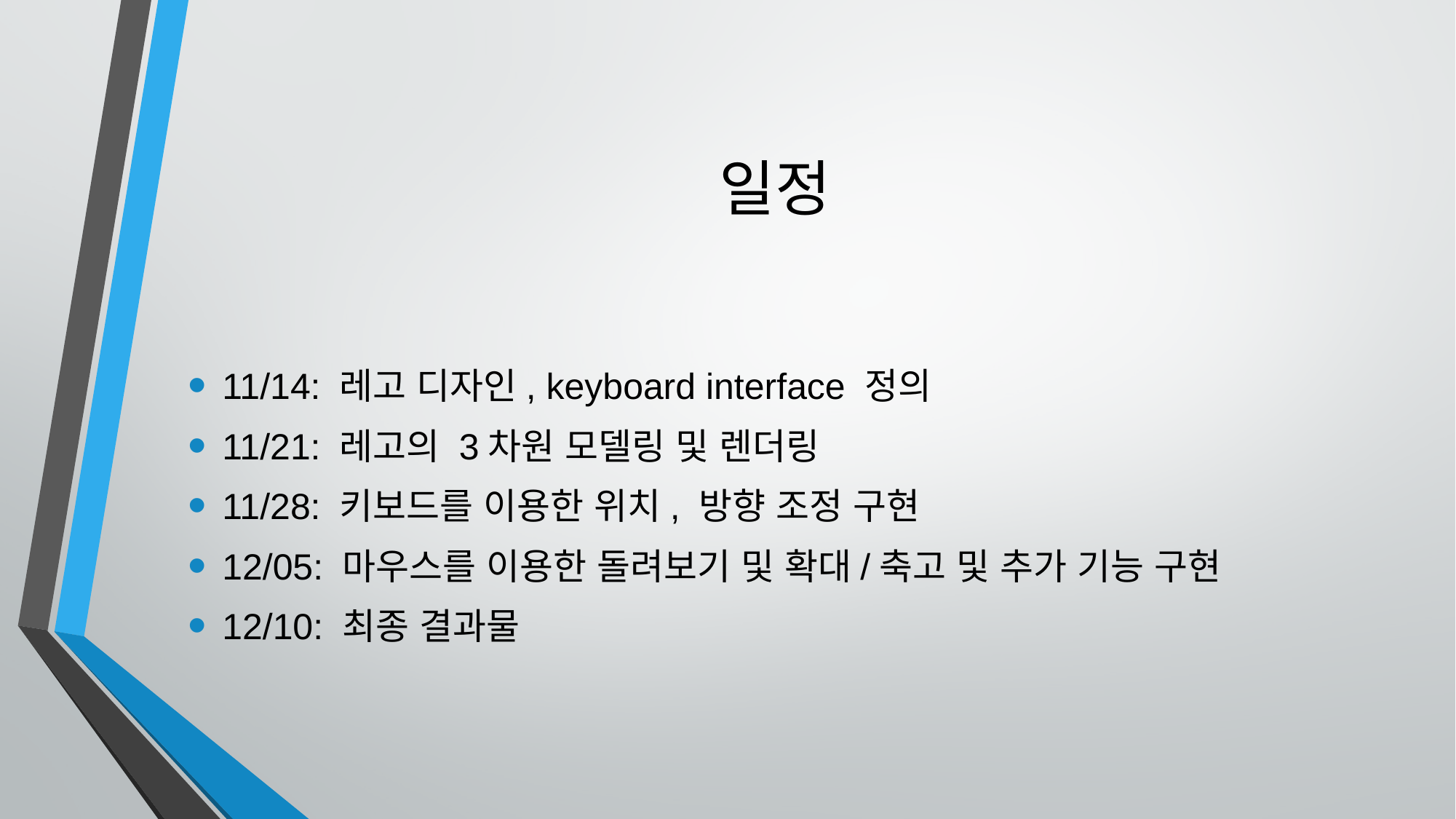

# 일정
11/14: 레고 디자인, keyboard interface 정의
11/21: 레고의 3차원 모델링 및 렌더링
11/28: 키보드를 이용한 위치, 방향 조정 구현
12/05: 마우스를 이용한 돌려보기 및 확대/축고 및 추가 기능 구현
12/10: 최종 결과물